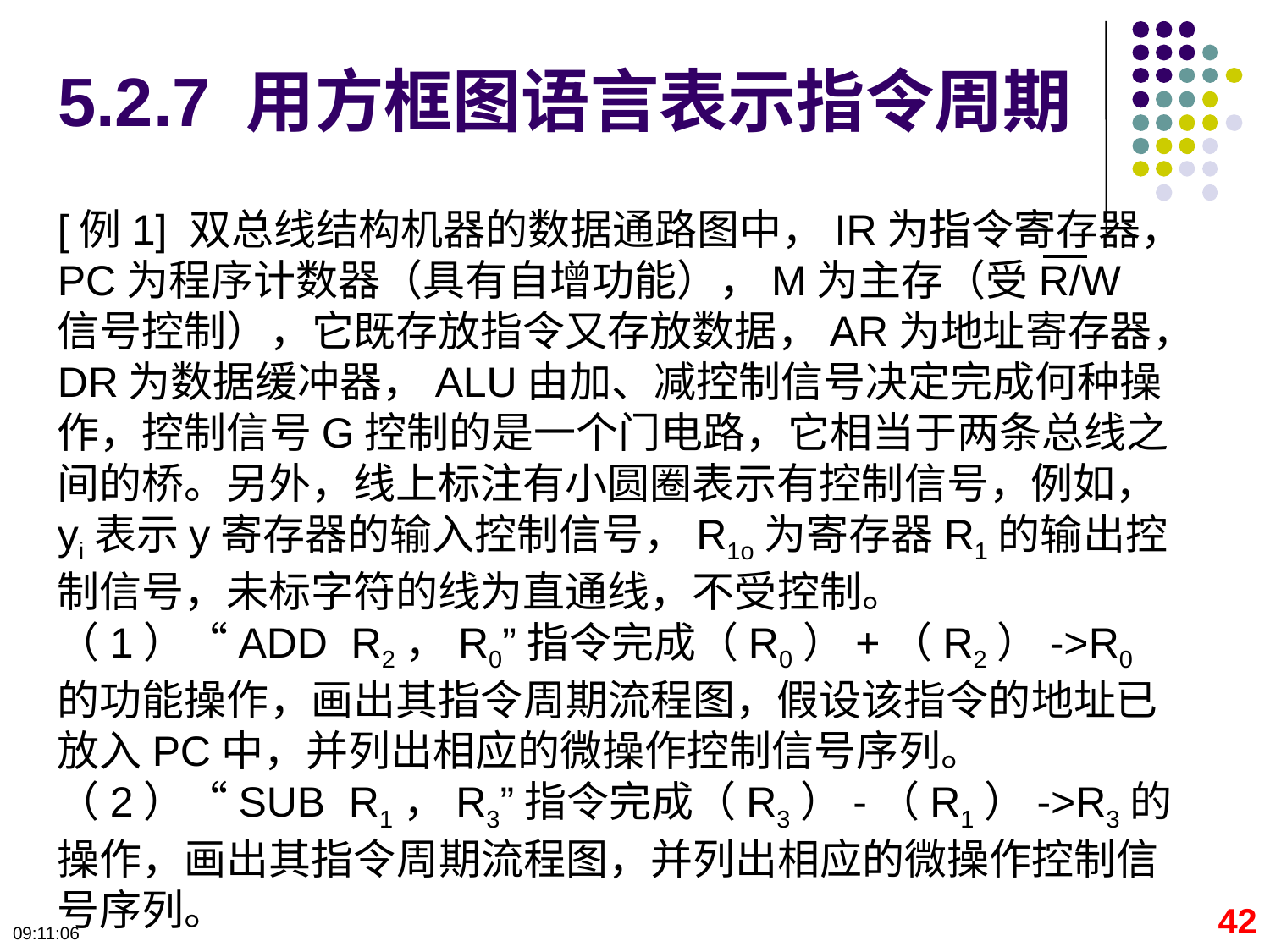

# 5.2.7 用方框图语言表示指令周期
[例1] 双总线结构机器的数据通路图中，IR为指令寄存器，PC为程序计数器（具有自增功能），M为主存（受R/W信号控制），它既存放指令又存放数据，AR为地址寄存器，DR为数据缓冲器，ALU由加、减控制信号决定完成何种操作，控制信号G控制的是一个门电路，它相当于两条总线之间的桥。另外，线上标注有小圆圈表示有控制信号，例如，yi表示y寄存器的输入控制信号，R1o为寄存器R1的输出控制信号，未标字符的线为直通线，不受控制。
（1）“ADD  R2，R0”指令完成（R0）+（R2）->R0的功能操作，画出其指令周期流程图，假设该指令的地址已放入PC中，并列出相应的微操作控制信号序列。
（2）“SUB  R1，R3”指令完成（R3）-（R1）->R3的操作，画出其指令周期流程图，并列出相应的微操作控制信号序列。
42
09:11:06